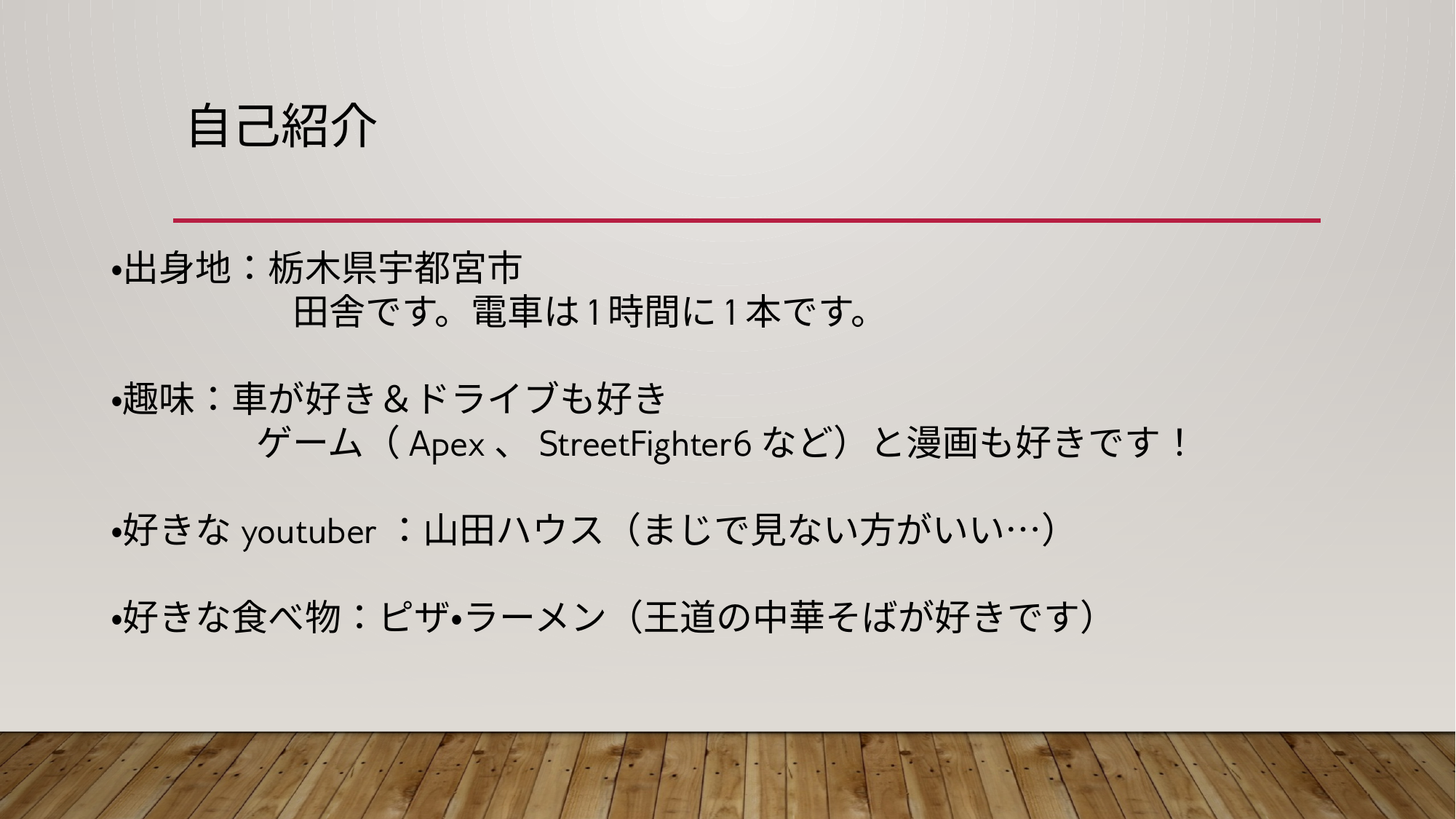

# 自己紹介
・出身地：栃木県宇都宮市
　　　　　田舎です。電車は1時間に1本です。

・趣味：車が好き＆ドライブも好き
　　　　ゲーム（Apex、StreetFighter6など）と漫画も好きです！

・好きなyoutuber：山田ハウス（まじで見ない方がいい…）

・好きな食べ物：ピザ・ラーメン（王道の中華そばが好きです）